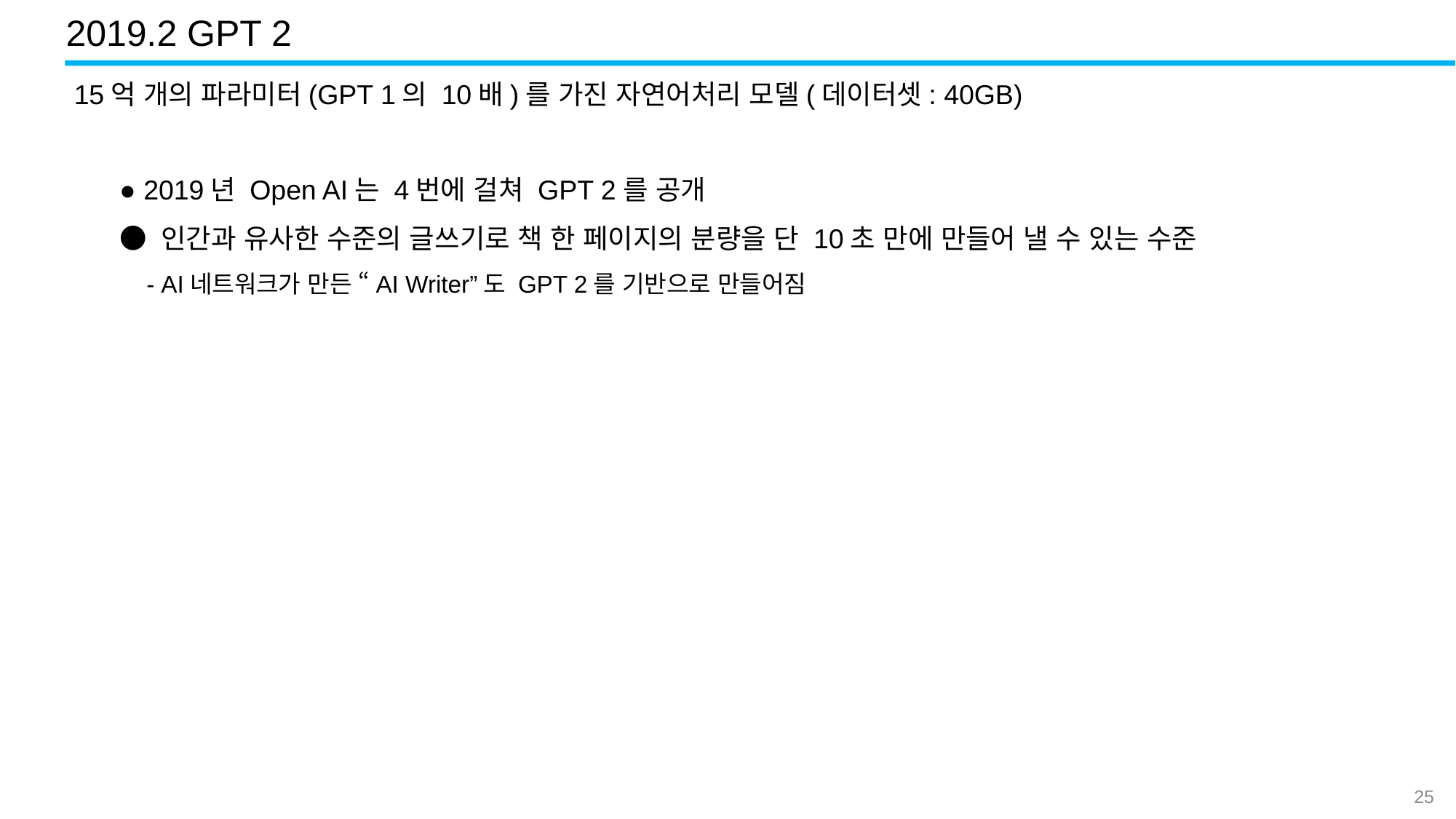

2019.2 GPT 2

15억 개의 파라미터(GPT 1의 10배)를 가진 자연어처리 모델(데이터셋: 40GB)
● 2019년 Open AI는 4번에 걸쳐 GPT 2를 공개
● 인간과 유사한 수준의 글쓰기로 책 한 페이지의 분량을 단 10초 만에 만들어 낼 수 있는 수준
    - AI네트워크가 만든 “AI Writer”도 GPT 2를 기반으로 만들어짐

25